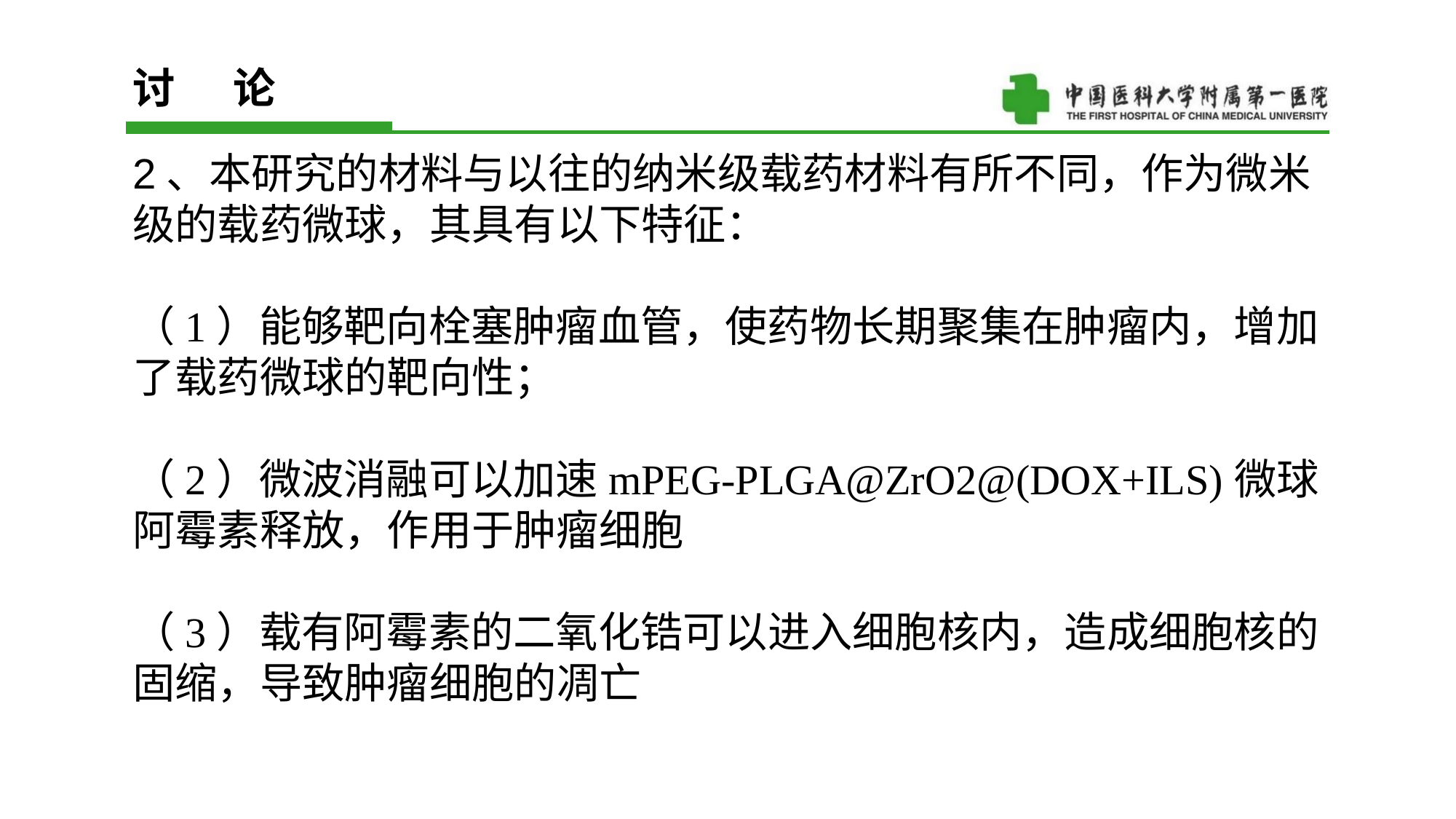

讨      论
2、本研究的材料与以往的纳米级载药材料有所不同，作为微米级的载药微球，其具有以下特征：

（1）能够靶向栓塞肿瘤血管，使药物长期聚集在肿瘤内，增加了载药微球的靶向性；

（2）微波消融可以加速mPEG-PLGA@ZrO2@(DOX+ILS)微球阿霉素释放，作用于肿瘤细胞

（3）载有阿霉素的二氧化锆可以进入细胞核内，造成细胞核的固缩，导致肿瘤细胞的凋亡